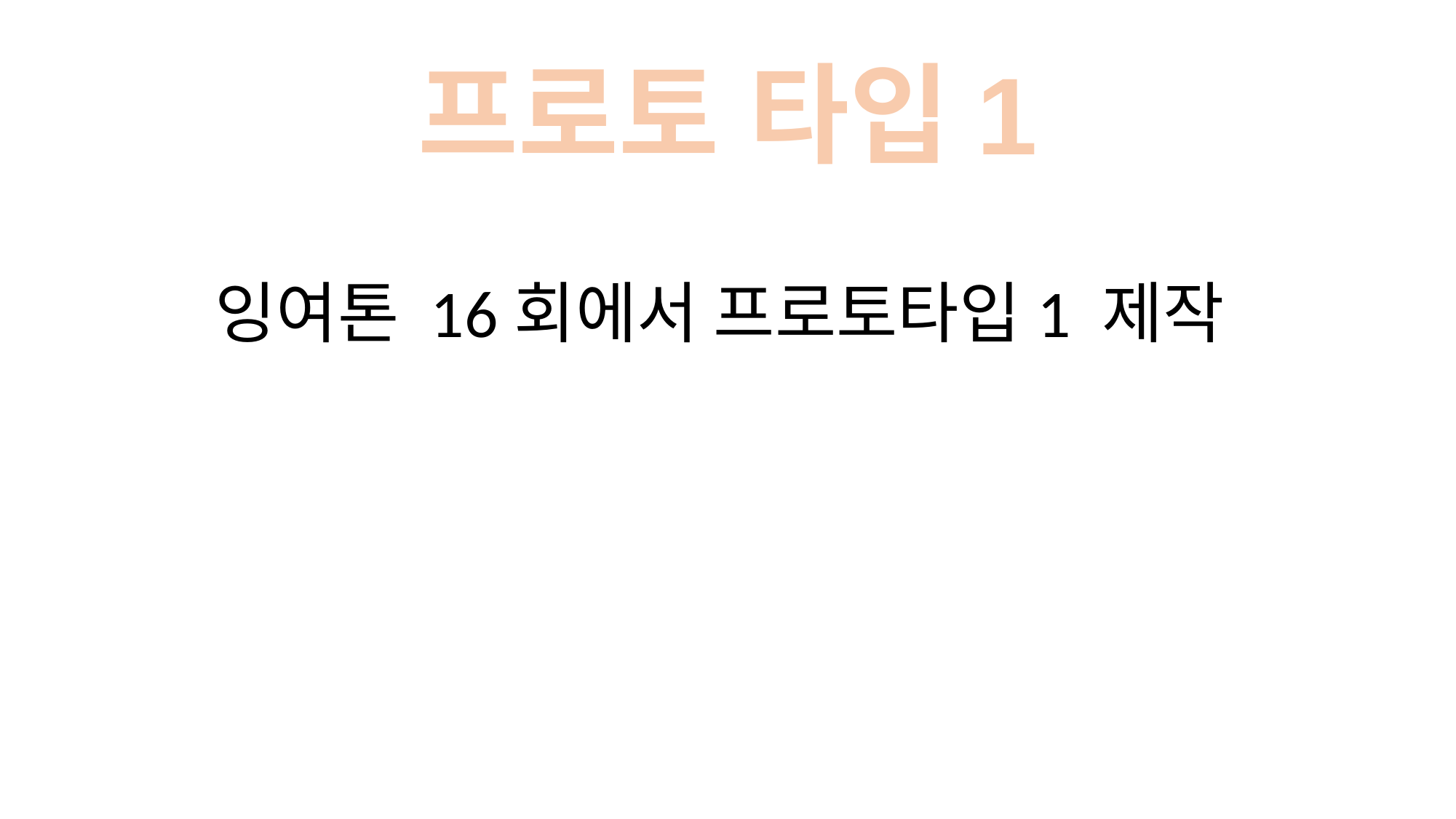

프로토 타입1
# 잉여톤 16회에서 프로토타입1 제작